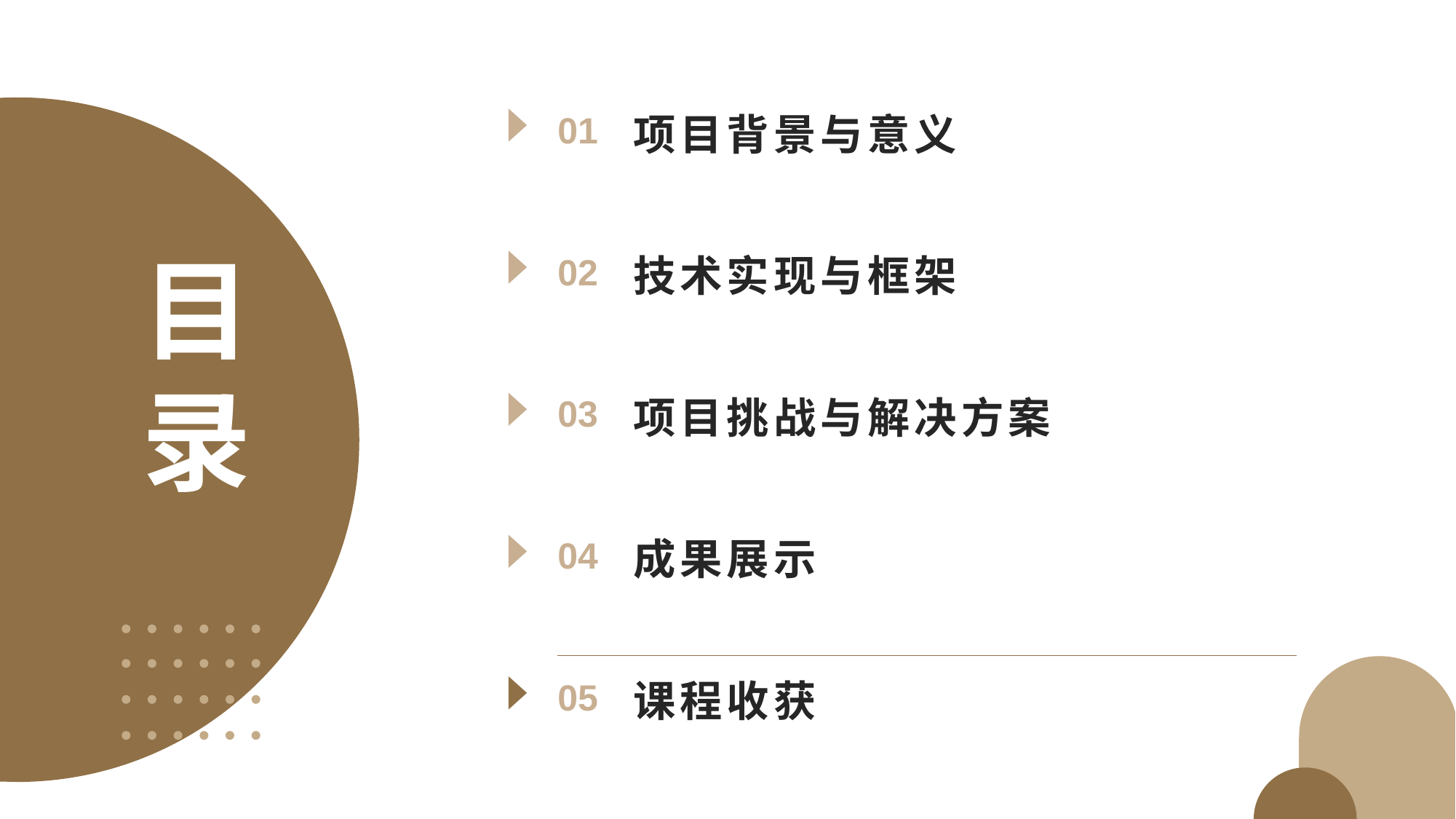

01
项目背景与意义

# 目录
02
技术实现与框架

03
项目挑战与解决方案

04
成果展示

05
课程收获